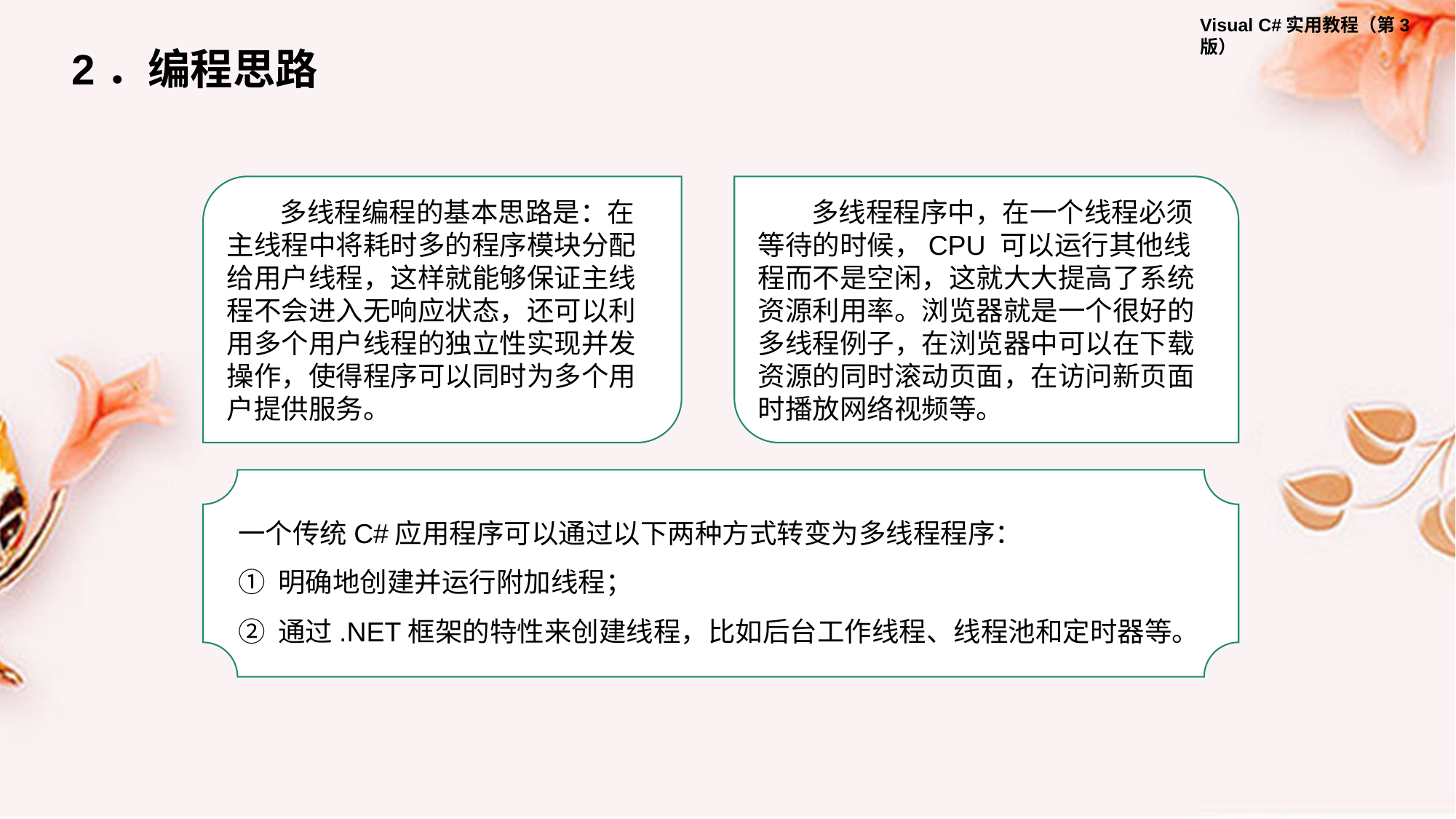

2．编程思路
多线程编程的基本思路是：在主线程中将耗时多的程序模块分配给用户线程，这样就能够保证主线程不会进入无响应状态，还可以利用多个用户线程的独立性实现并发操作，使得程序可以同时为多个用户提供服务。
多线程程序中，在一个线程必须等待的时候，CPU 可以运行其他线程而不是空闲，这就大大提高了系统资源利用率。浏览器就是一个很好的多线程例子，在浏览器中可以在下载资源的同时滚动页面，在访问新页面时播放网络视频等。
一个传统C#应用程序可以通过以下两种方式转变为多线程程序：
① 明确地创建并运行附加线程；
② 通过.NET框架的特性来创建线程，比如后台工作线程、线程池和定时器等。